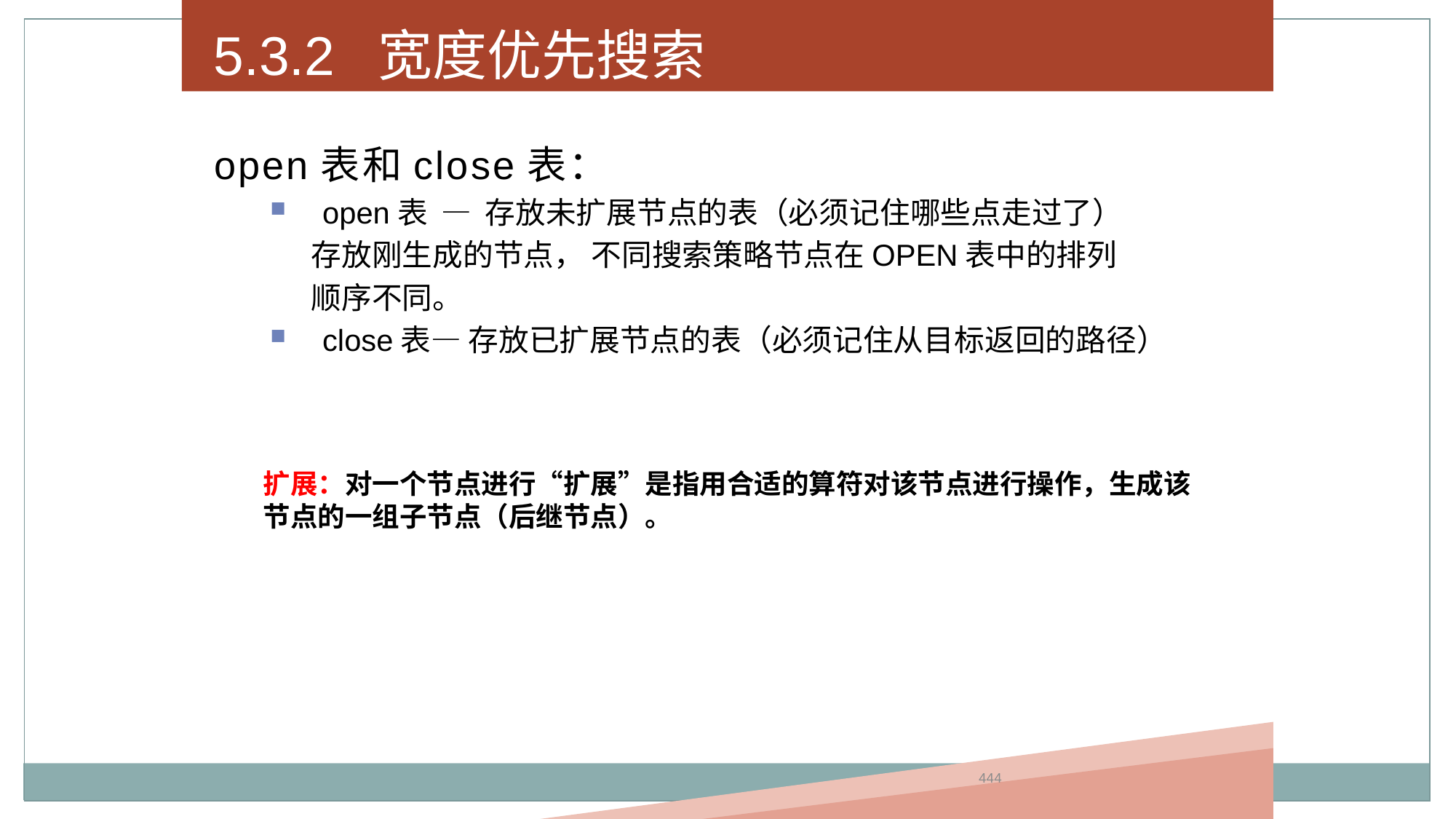

5.3.2  宽度优先搜索
open表和close表：
open表  —  存放未扩展节点的表（必须记住哪些点走过了）
     存放刚生成的节点， 不同搜索策略节点在OPEN表中的排列
     顺序不同。
close表— 存放已扩展节点的表（必须记住从目标返回的路径）

扩展：对一个节点进行“扩展”是指用合适的算符对该节点进行操作，生成该节点的一组子节点（后继节点）。

444